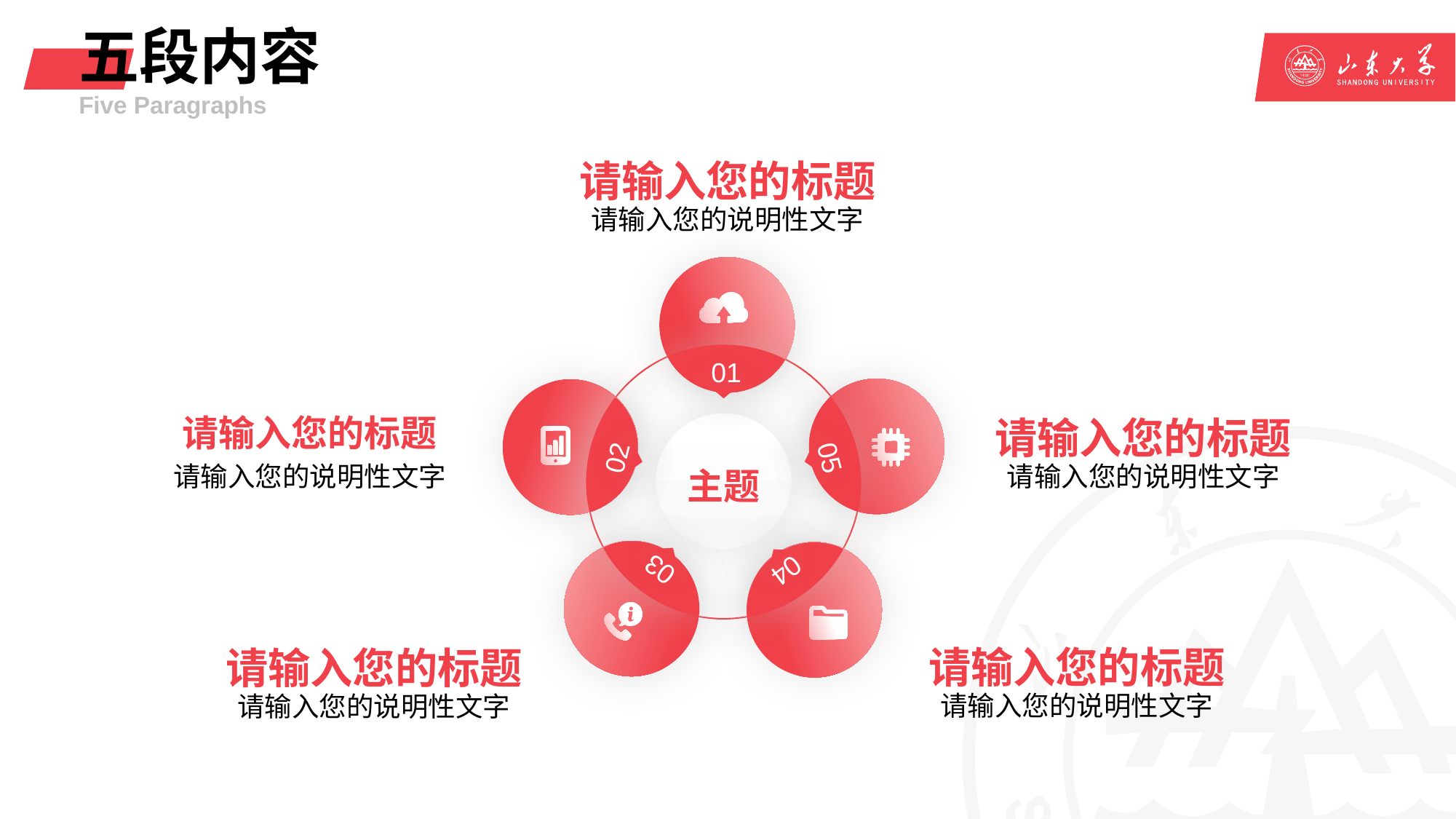

# 五段内容
Five Paragraphs
请输入您的标题
请输入您的说明性文字

01

主题

05

02

主题

03

04

请输入您的标题
请输入您的说明性文字
请输入您的标题
请输入您的说明性文字
请输入您的标题
请输入您的说明性文字
请输入您的标题
请输入您的说明性文字